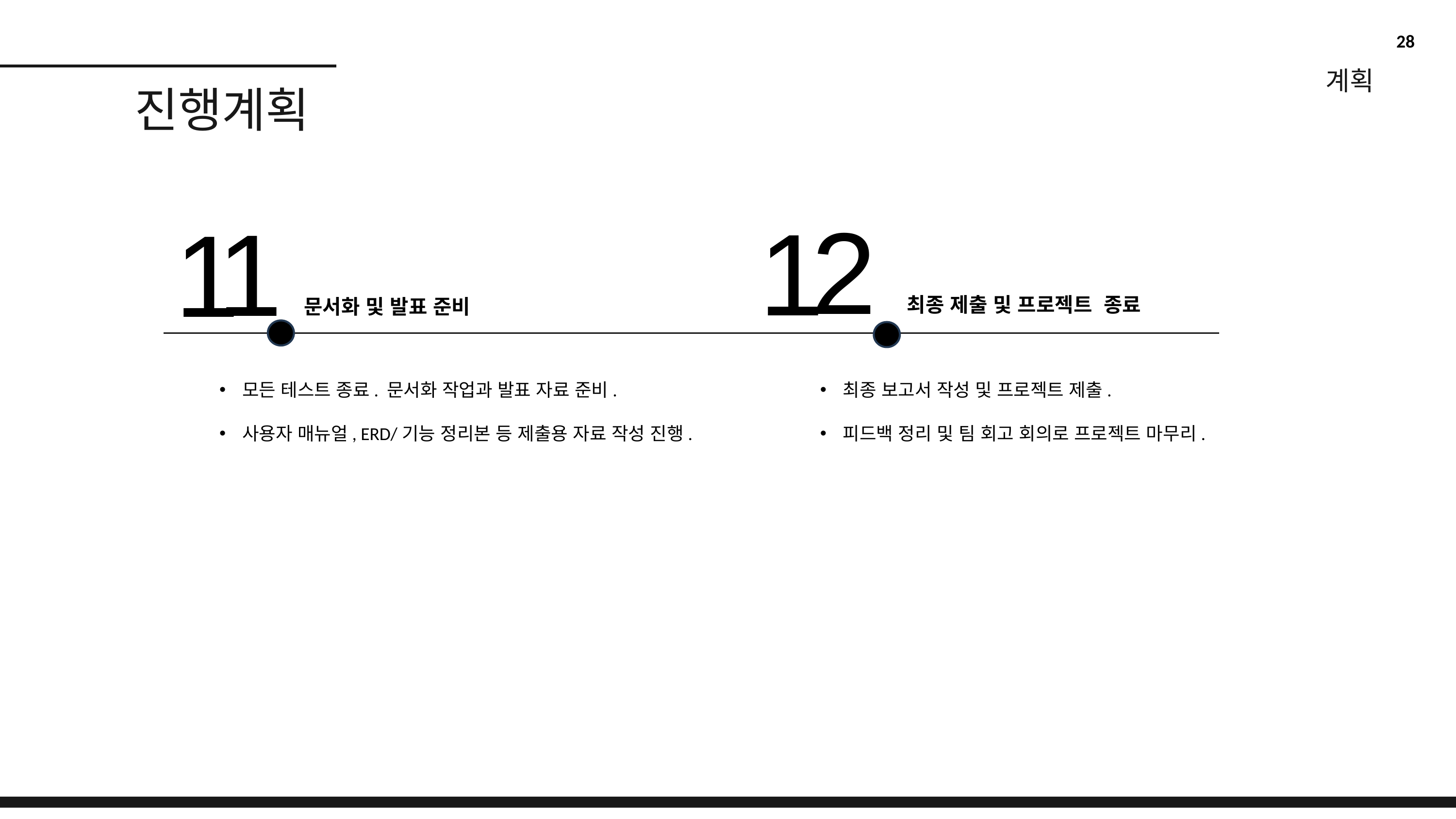

28
계획

# 진행계획
2
1
1
1
최종 제출 및 프로젝트  종료
문서화 및 발표 준비

모든 테스트 종료. 문서화 작업과 발표 자료 준비.
사용자 매뉴얼, ERD/기능 정리본 등 제출용 자료 작성 진행.
최종 보고서 작성 및 프로젝트 제출.
피드백 정리 및 팀 회고 회의로 프로젝트 마무리.